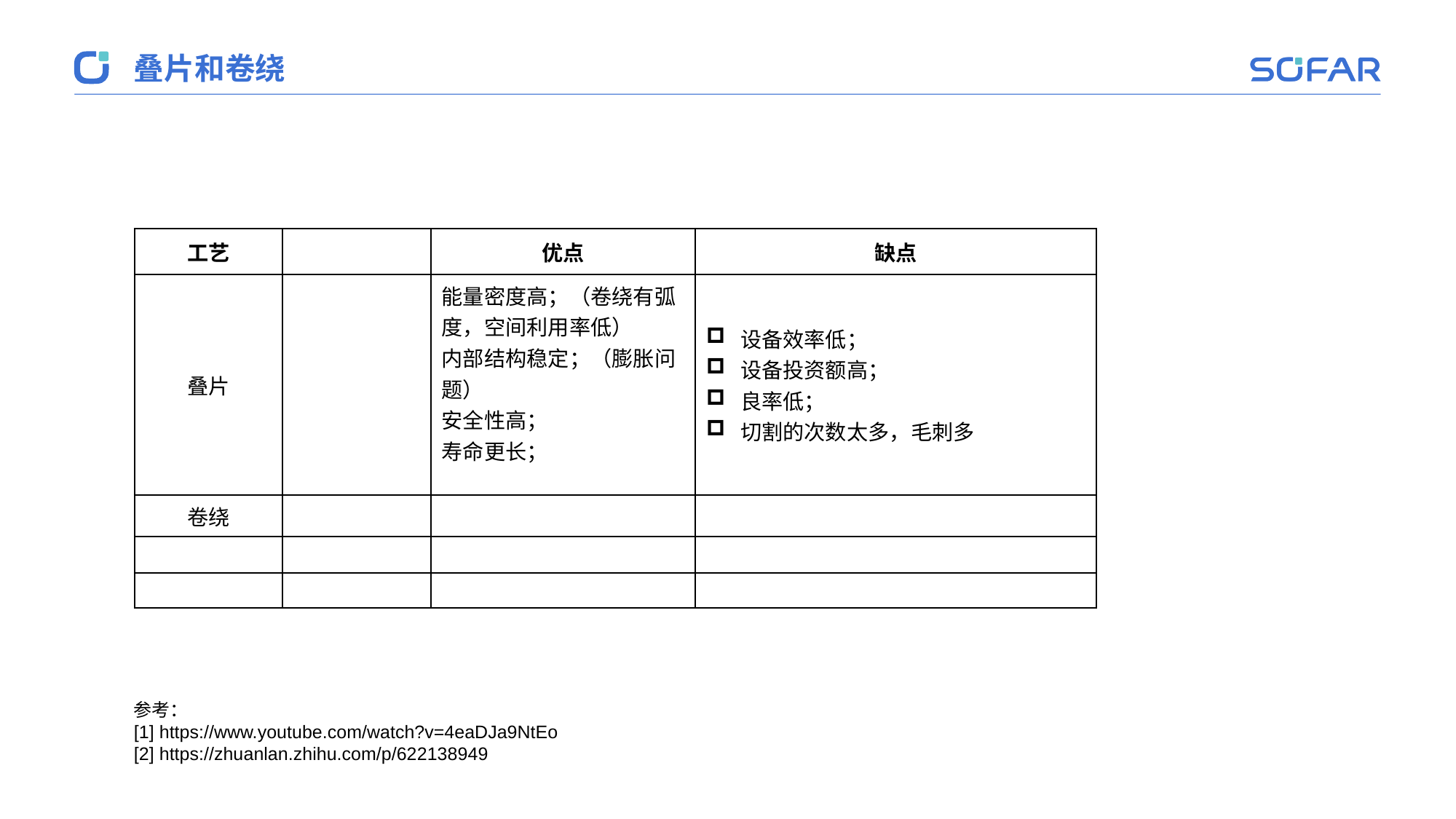

叠片和卷绕
| 工艺 |  | 优点 | 缺点 |
| --- | --- | --- | --- |
| 叠片 |  | 能量密度高；（卷绕有弧度，空间利用率低） 内部结构稳定；（膨胀问题） 安全性高； 寿命更长； | 设备效率低； 设备投资额高； 良率低； 切割的次数太多，毛刺多 |
| 卷绕 |  |  |  |
|  |  |  |  |
|  |  |  |  |
参考：
[1] https://www.youtube.com/watch?v=4eaDJa9NtEo
[2] https://zhuanlan.zhihu.com/p/622138949